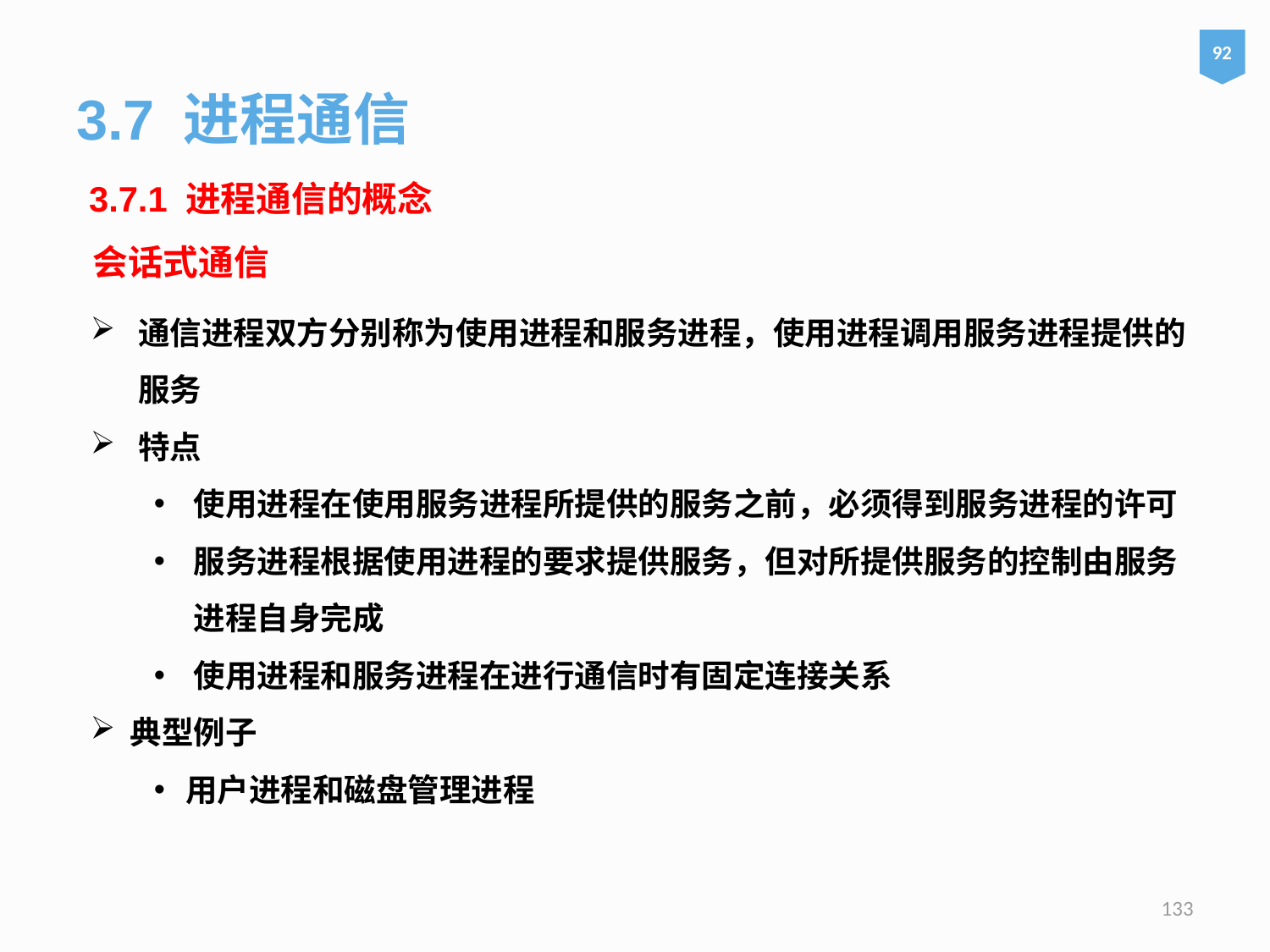

92
3.7 进程通信
3.7.1 进程通信的概念

会话式通信
通信进程双方分别称为使用进程和服务进程，使用进程调用服务进程提供的服务
特点
使用进程在使用服务进程所提供的服务之前，必须得到服务进程的许可
服务进程根据使用进程的要求提供服务，但对所提供服务的控制由服务进程自身完成
使用进程和服务进程在进行通信时有固定连接关系
典型例子
用户进程和磁盘管理进程
133